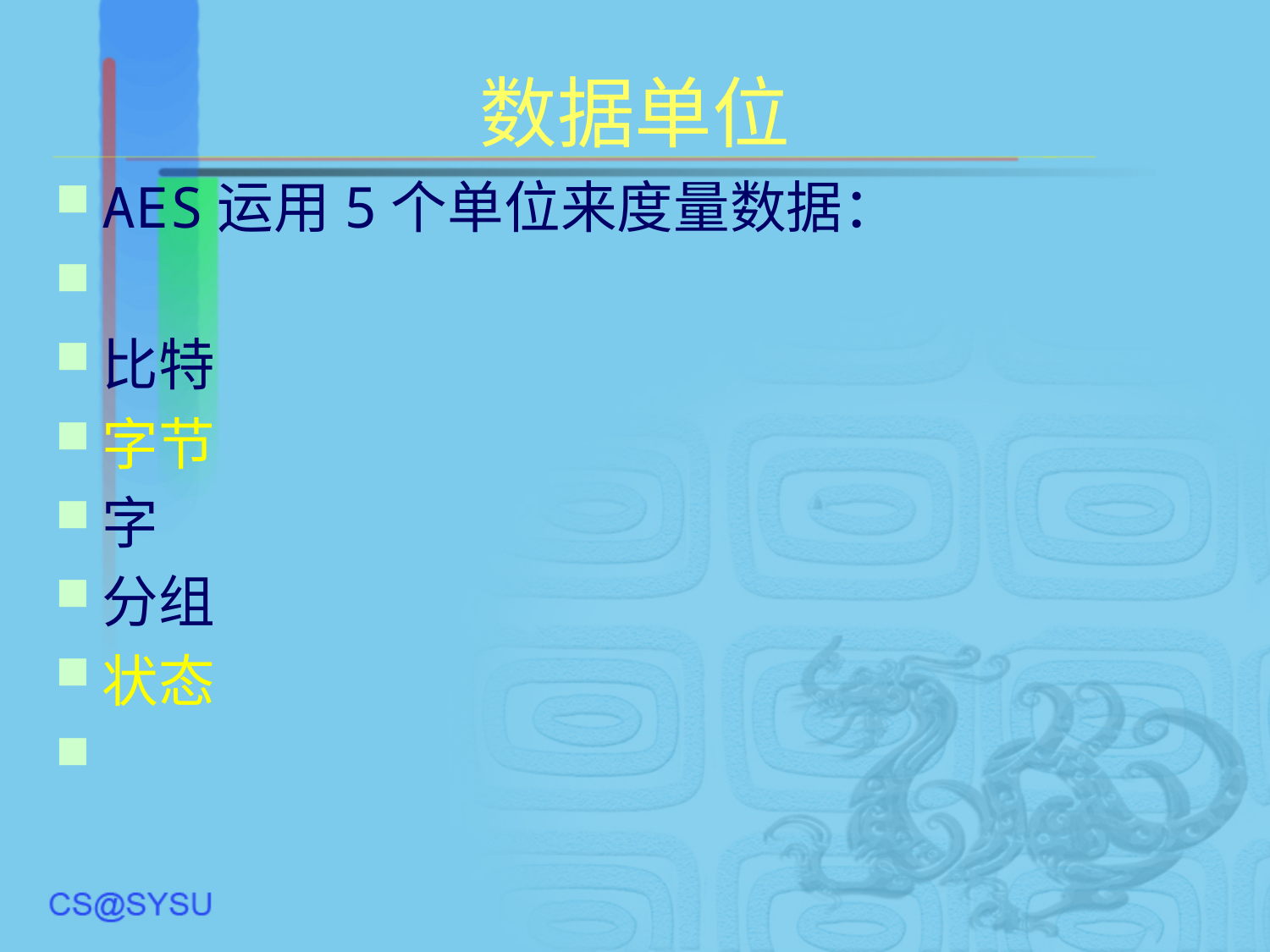

# 数据单位
AES运用5个单位来度量数据：

比特
字节
字
分组
状态